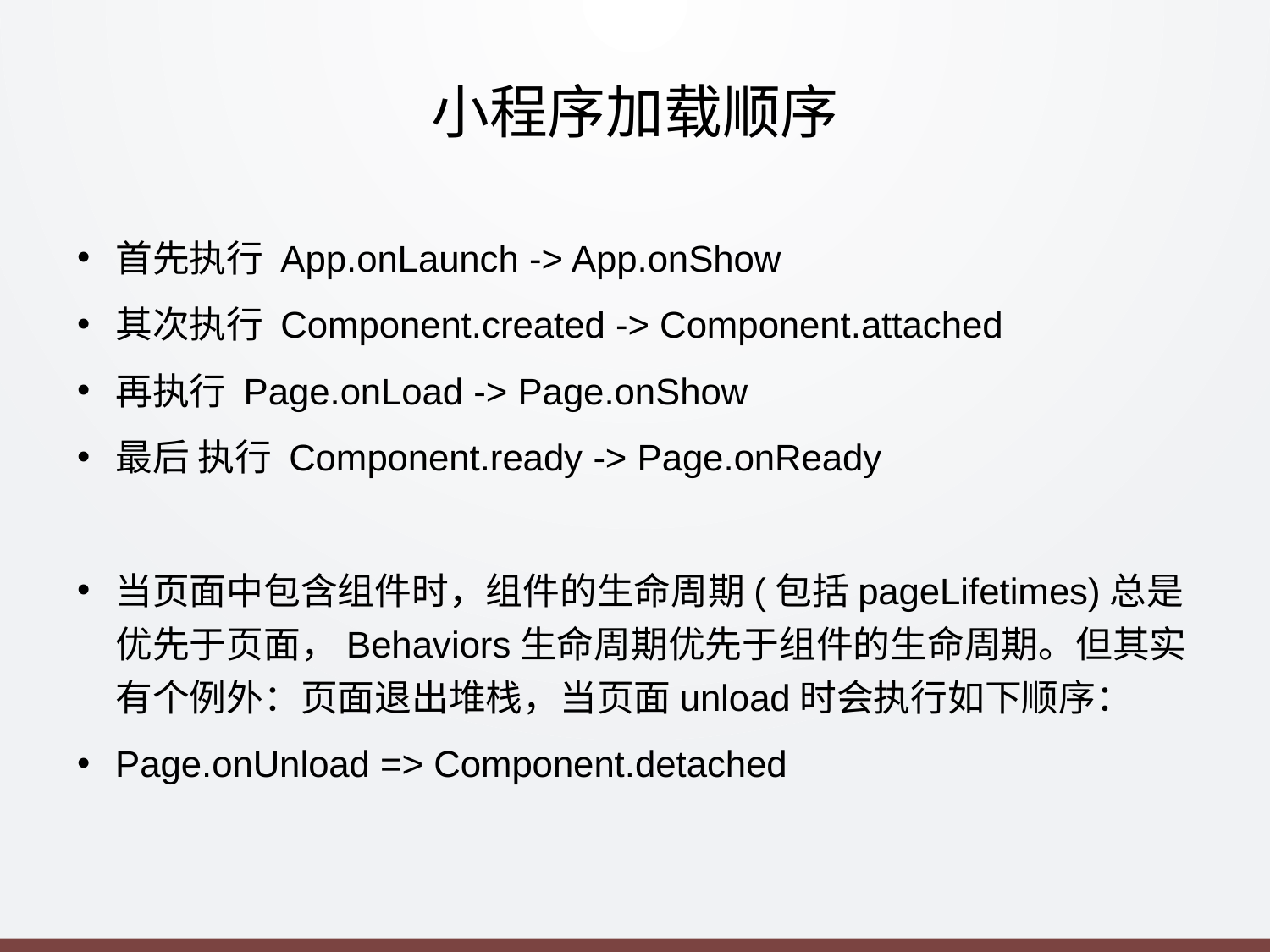

# 小程序加载顺序
首先执行 App.onLaunch -> App.onShow
其次执行 Component.created -> Component.attached
再执行 Page.onLoad -> Page.onShow
最后 执行 Component.ready -> Page.onReady

当页面中包含组件时，组件的生命周期(包括pageLifetimes)总是优先于页面，Behaviors生命周期优先于组件的生命周期。但其实有个例外：页面退出堆栈，当页面unload时会执行如下顺序：
Page.onUnload => Component.detached